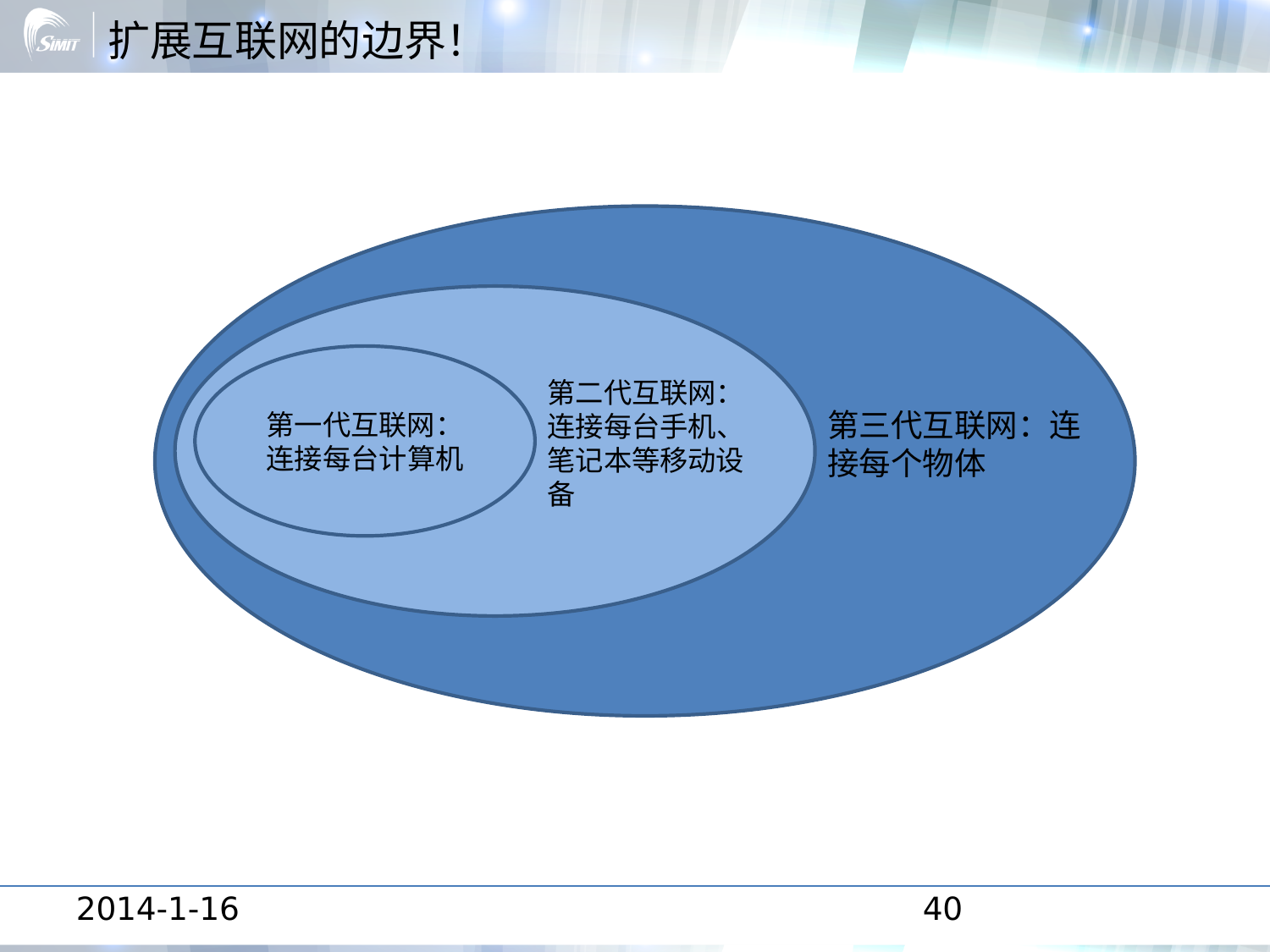

# 扩展互联网的边界！

第一代互联网：
连接每台计算机
第二代互联网：连接每台手机、笔记本等移动设备
第三代互联网：连接每个物体
2014-1-16
40